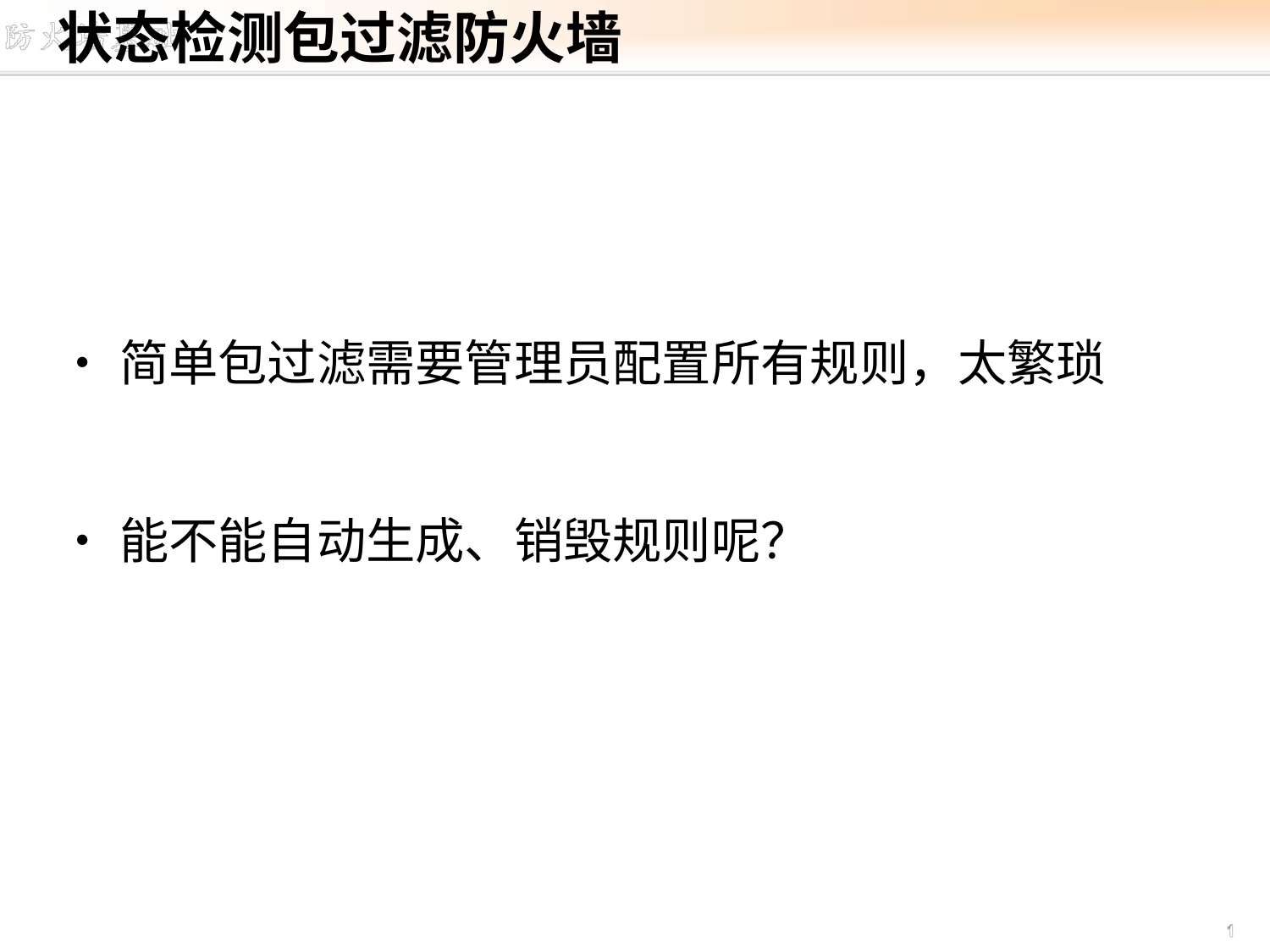

状态检测包过滤防火墙
•简单包过滤需要管理员配置所有规则，太繁琐

•能不能自动生成、销毁规则呢？